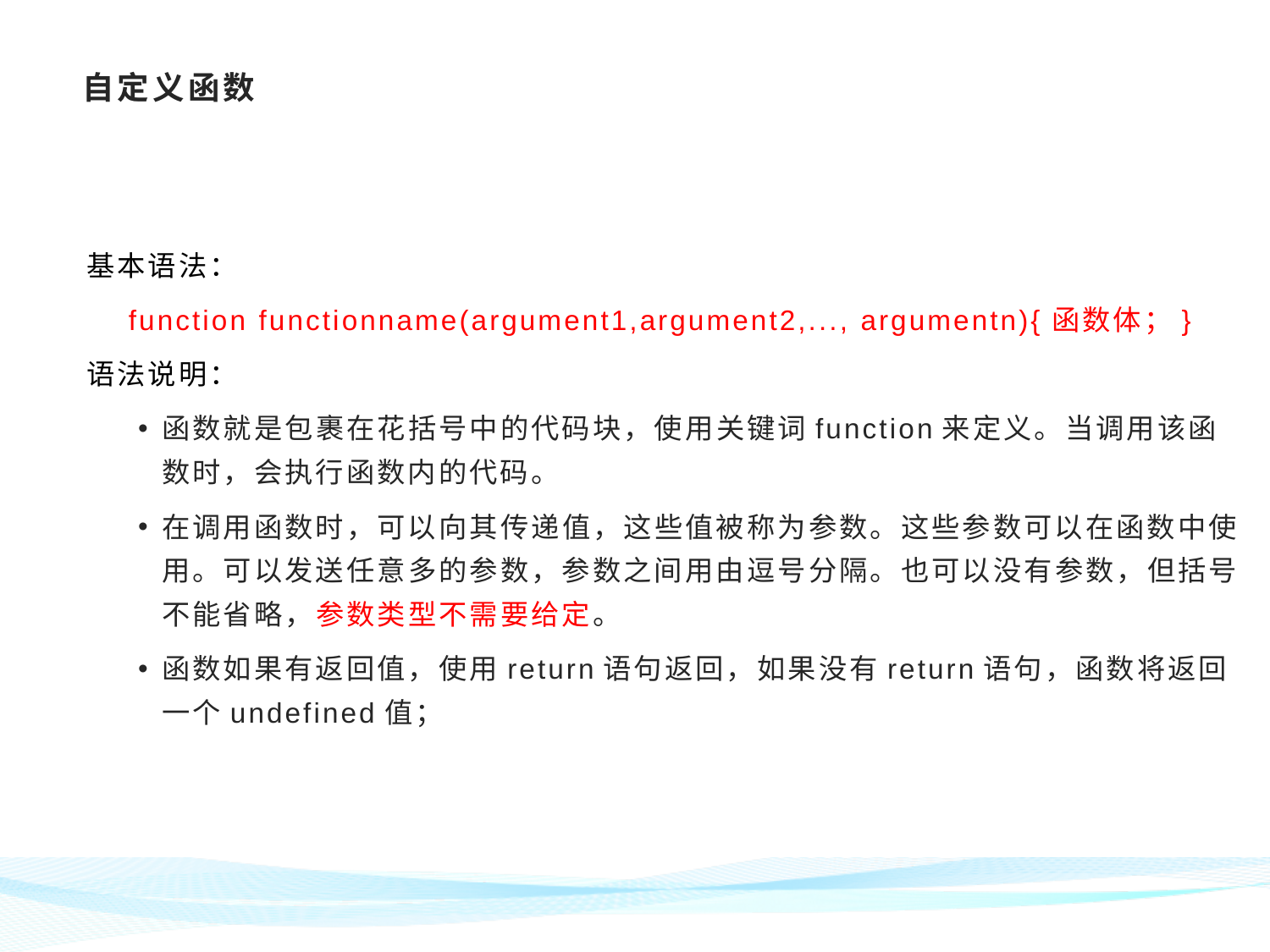

# 自定义函数
基本语法：
    function functionname(argument1,argument2,..., argumentn){函数体；}
语法说明：
函数就是包裹在花括号中的代码块，使用关键词function来定义。当调用该函数时，会执行函数内的代码。
在调用函数时，可以向其传递值，这些值被称为参数。这些参数可以在函数中使用。可以发送任意多的参数，参数之间用由逗号分隔。也可以没有参数，但括号不能省略，参数类型不需要给定。
函数如果有返回值，使用return语句返回，如果没有return语句，函数将返回一个undefined值；